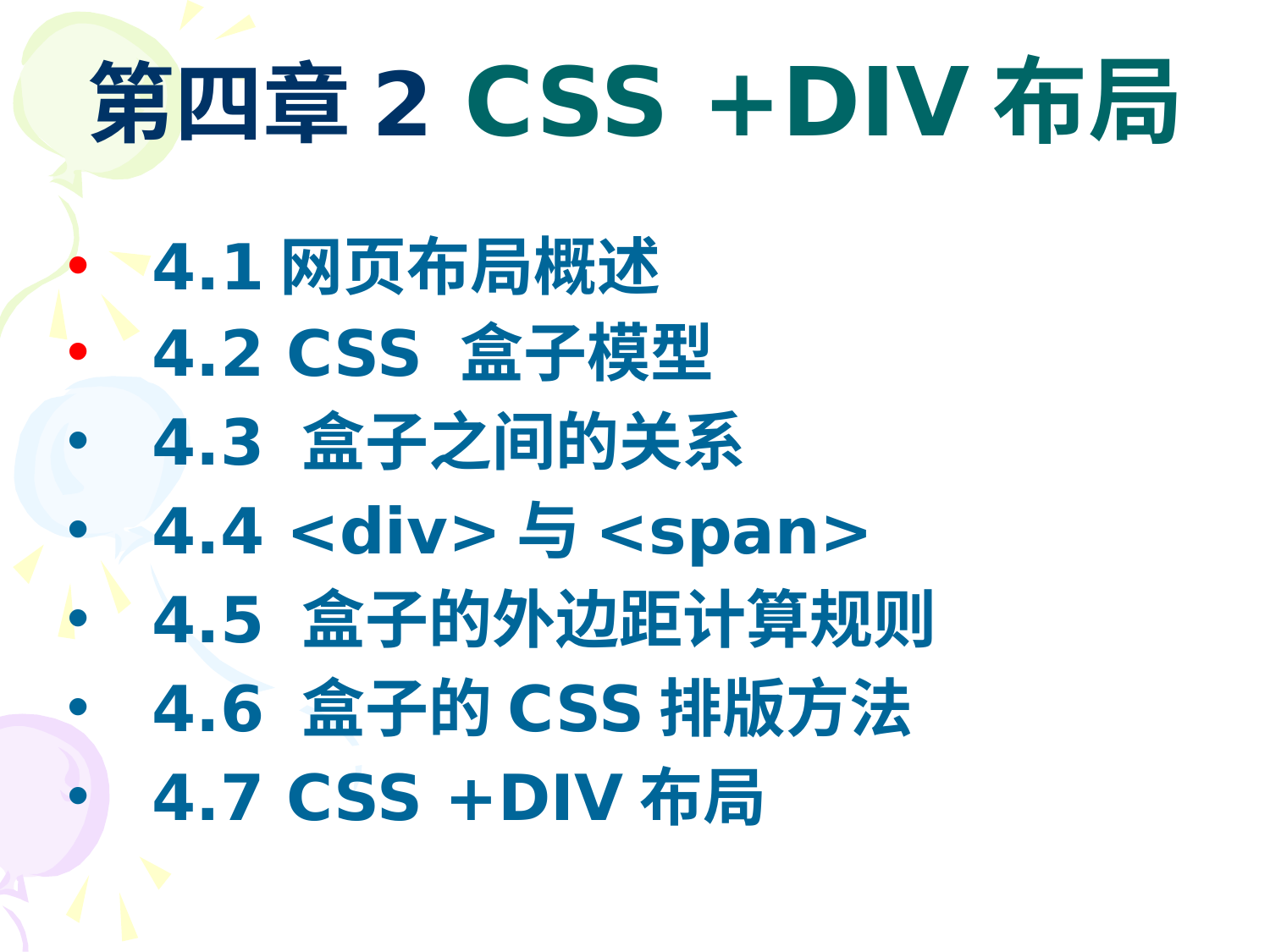

# 第四章2 CSS +DIV布局
4.1网页布局概述
4.2 CSS 盒子模型
4.3 盒子之间的关系
4.4 <div>与<span>
4.5 盒子的外边距计算规则
4.6 盒子的CSS排版方法
4.7 CSS +DIV布局